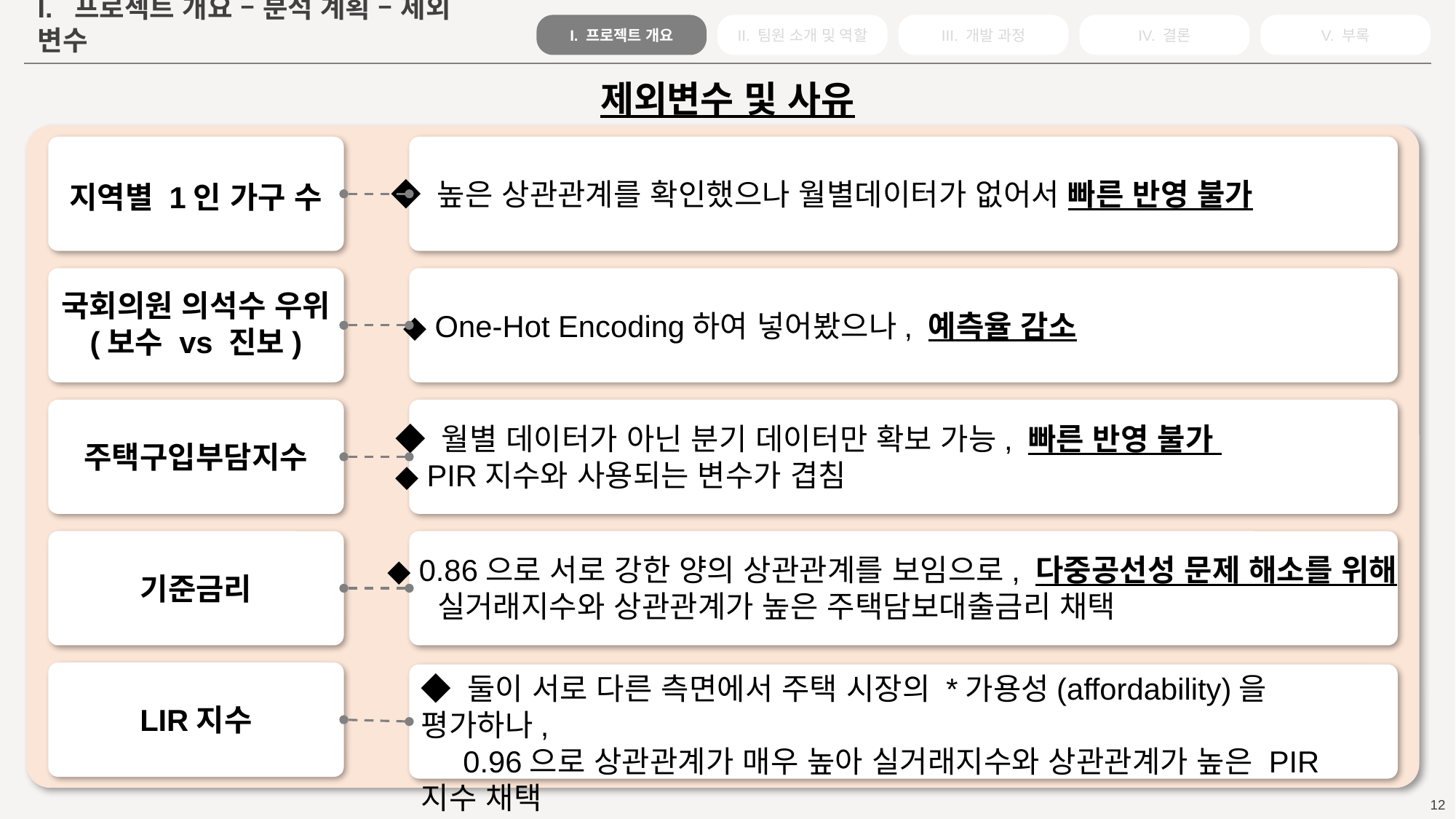

I. 프로젝트 개요
II. 팀원 소개 및 역할
III. 개발 과정
IV. 결론
V. 부록
I.  프로젝트 개요 – 분석 계획 – 제외 변수
제외변수 및 사유

지역별 1인 가구 수
◆ 높은 상관관계를 확인했으나 월별데이터가 없어서 빠른 반영 불가

국회의원 의석수 우위
(보수 vs 진보)
◆ One-Hot Encoding하여 넣어봤으나, 예측율 감소

◆ 월별 데이터가 아닌 분기 데이터만 확보 가능, 빠른 반영 불가
◆ PIR지수와 사용되는 변수가 겹침
주택구입부담지수

◆ 0.86으로 서로 강한 양의 상관관계를 보임으로, 다중공선성 문제 해소를 위해
     실거래지수와 상관관계가 높은 주택담보대출금리 채택
기준금리

◆ 둘이 서로 다른 측면에서 주택 시장의 *가용성(affordability)을 평가하나,
     0.96으로 상관관계가 매우 높아 실거래지수와 상관관계가 높은 PIR지수 채택
      * 일반적으로 개인이나 가구가 주택을 구매하거나 임대하는 데 필요한 비용을 수용할 수 있는 정도
LIR지수